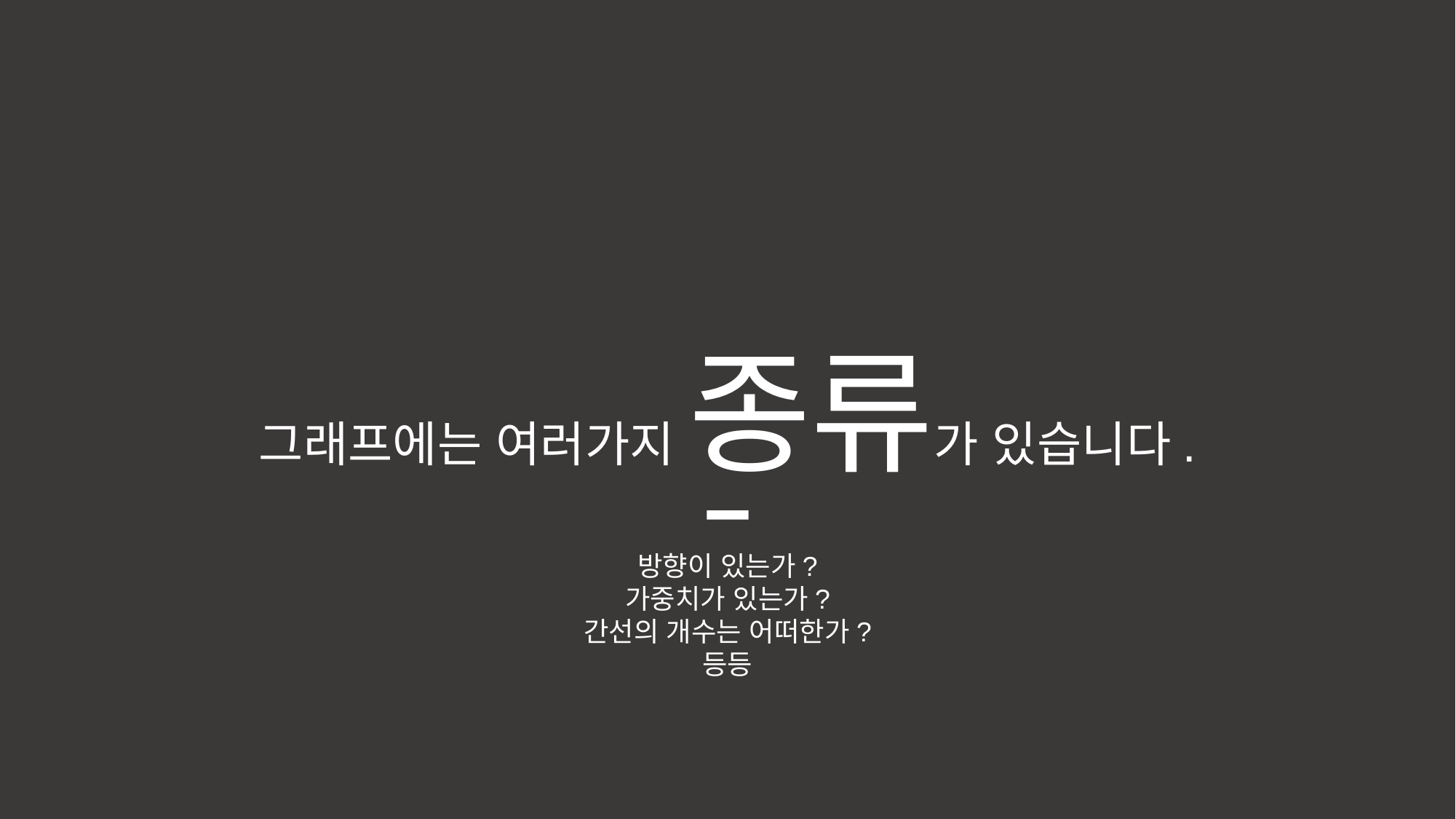

그래프에는 여러가지 종류가 있습니다.

방향이 있는가?
가중치가 있는가?
간선의 개수는 어떠한가?
등등